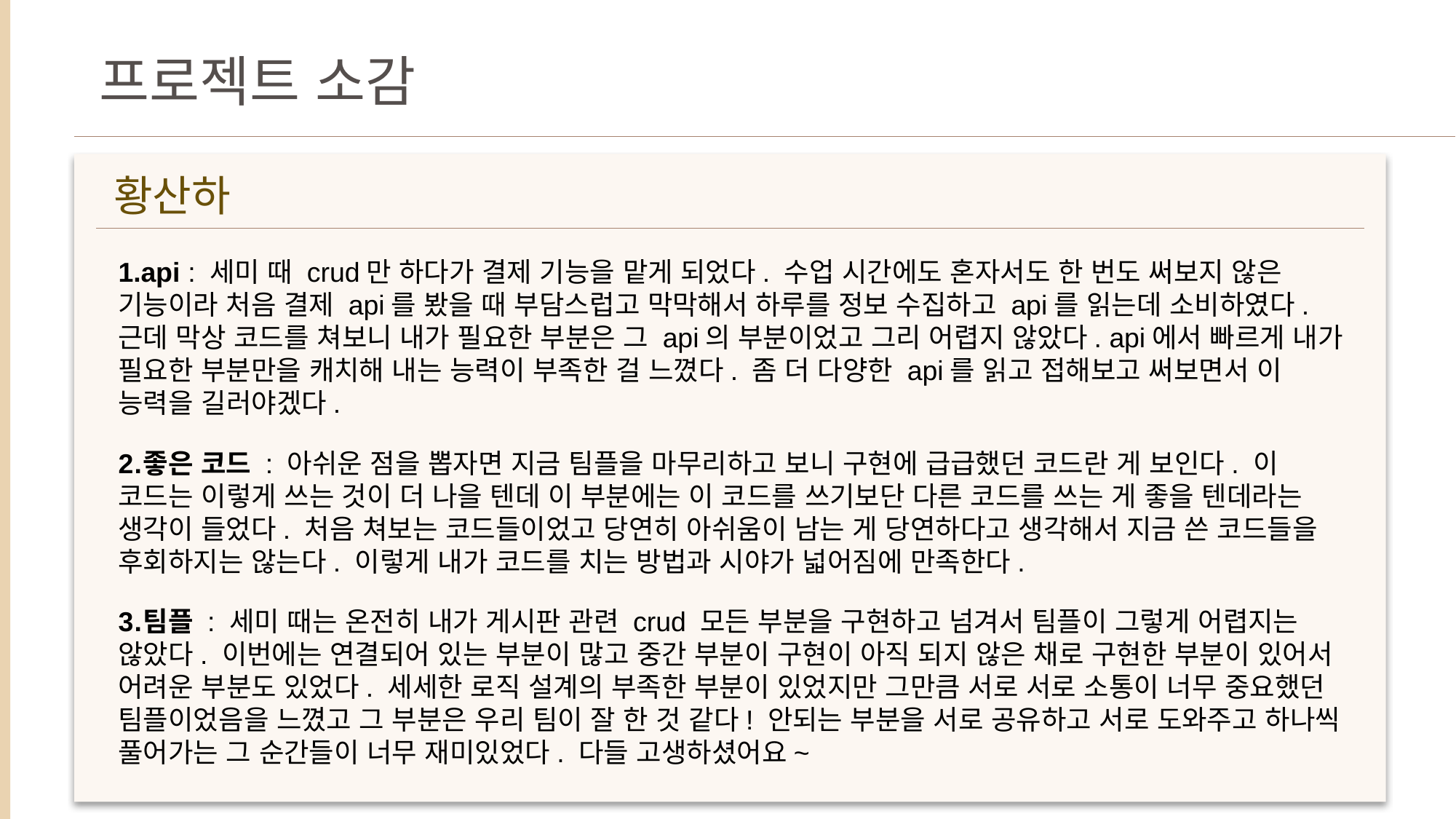

프로젝트 소감

황산하
api : 세미 때 crud만 하다가 결제 기능을 맡게 되었다. 수업 시간에도 혼자서도 한 번도 써보지 않은 기능이라 처음 결제 api를 봤을 때 부담스럽고 막막해서 하루를 정보 수집하고 api를 읽는데 소비하였다. 근데 막상 코드를 쳐보니 내가 필요한 부분은 그 api의 부분이었고 그리 어렵지 않았다. api에서 빠르게 내가 필요한 부분만을 캐치해 내는 능력이 부족한 걸 느꼈다. 좀 더 다양한 api를 읽고 접해보고 써보면서 이 능력을 길러야겠다.
좋은 코드 : 아쉬운 점을 뽑자면 지금 팀플을 마무리하고 보니 구현에 급급했던 코드란 게 보인다. 이 코드는 이렇게 쓰는 것이 더 나을 텐데 이 부분에는 이 코드를 쓰기보단 다른 코드를 쓰는 게 좋을 텐데라는 생각이 들었다. 처음 쳐보는 코드들이었고 당연히 아쉬움이 남는 게 당연하다고 생각해서 지금 쓴 코드들을 후회하지는 않는다. 이렇게 내가 코드를 치는 방법과 시야가 넓어짐에 만족한다.
팀플 : 세미 때는 온전히 내가 게시판 관련 crud 모든 부분을 구현하고 넘겨서 팀플이 그렇게 어렵지는 않았다. 이번에는 연결되어 있는 부분이 많고 중간 부분이 구현이 아직 되지 않은 채로 구현한 부분이 있어서 어려운 부분도 있었다. 세세한 로직 설계의 부족한 부분이 있었지만 그만큼 서로 서로 소통이 너무 중요했던 팀플이었음을 느꼈고 그 부분은 우리 팀이 잘 한 것 같다! 안되는 부분을 서로 공유하고 서로 도와주고 하나씩 풀어가는 그 순간들이 너무 재미있었다. 다들 고생하셨어요~